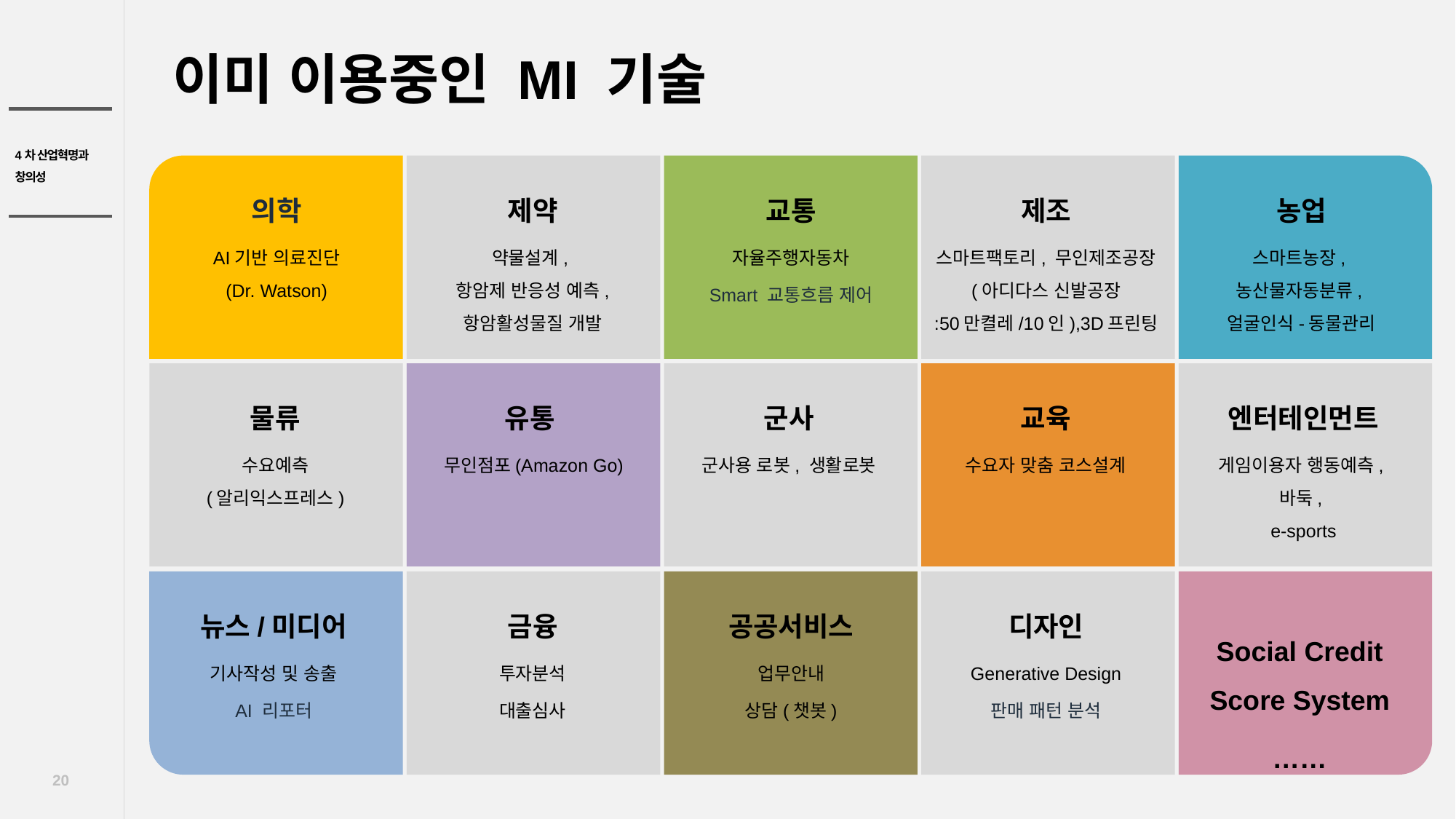

이미 이용중인 MI 기술

농업
스마트농장,
농산물자동분류,
얼굴인식-동물관리
의학
AI기반 의료진단
(Dr. Watson)
교통
자율주행자동차
Smart 교통흐름 제어
제조
스마트팩토리, 무인제조공장
(아디다스 신발공장
:50만켤레/10인),3D프린팅
제약
약물설계,
항암제 반응성 예측, 항암활성물질 개발

유통
무인점포(Amazon Go)
군사
군사용 로봇, 생활로봇
엔터테인먼트
게임이용자 행동예측,
바둑,
e-sports
물류
수요예측
(알리익스프레스)
교육
수요자 맞춤 코스설계

뉴스/미디어
기사작성 및 송출
AI 리포터
공공서비스
업무안내
상담(챗봇)
디자인
Generative Design
판매 패턴 분석
금융
투자분석
대출심사
Social Credit Score System
……
20